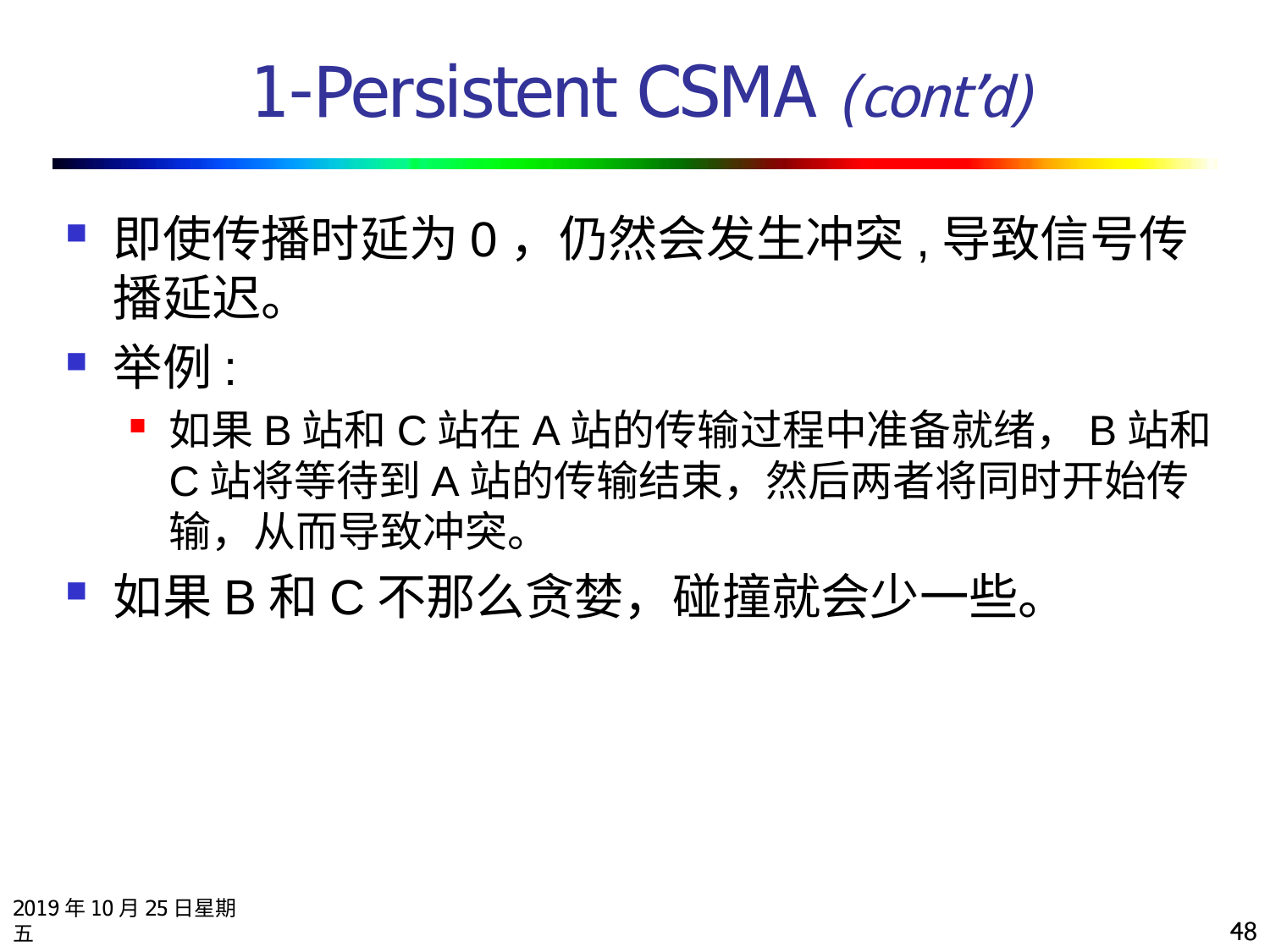

# 1-Persistent CSMA (cont’d)
即使传播时延为0，仍然会发生冲突,导致信号传播延迟。
举例:
如果B站和C站在A站的传输过程中准备就绪，B站和C站将等待到A站的传输结束，然后两者将同时开始传输，从而导致冲突。
如果B和C不那么贪婪，碰撞就会少一些。
2019年10月25日星期五
48